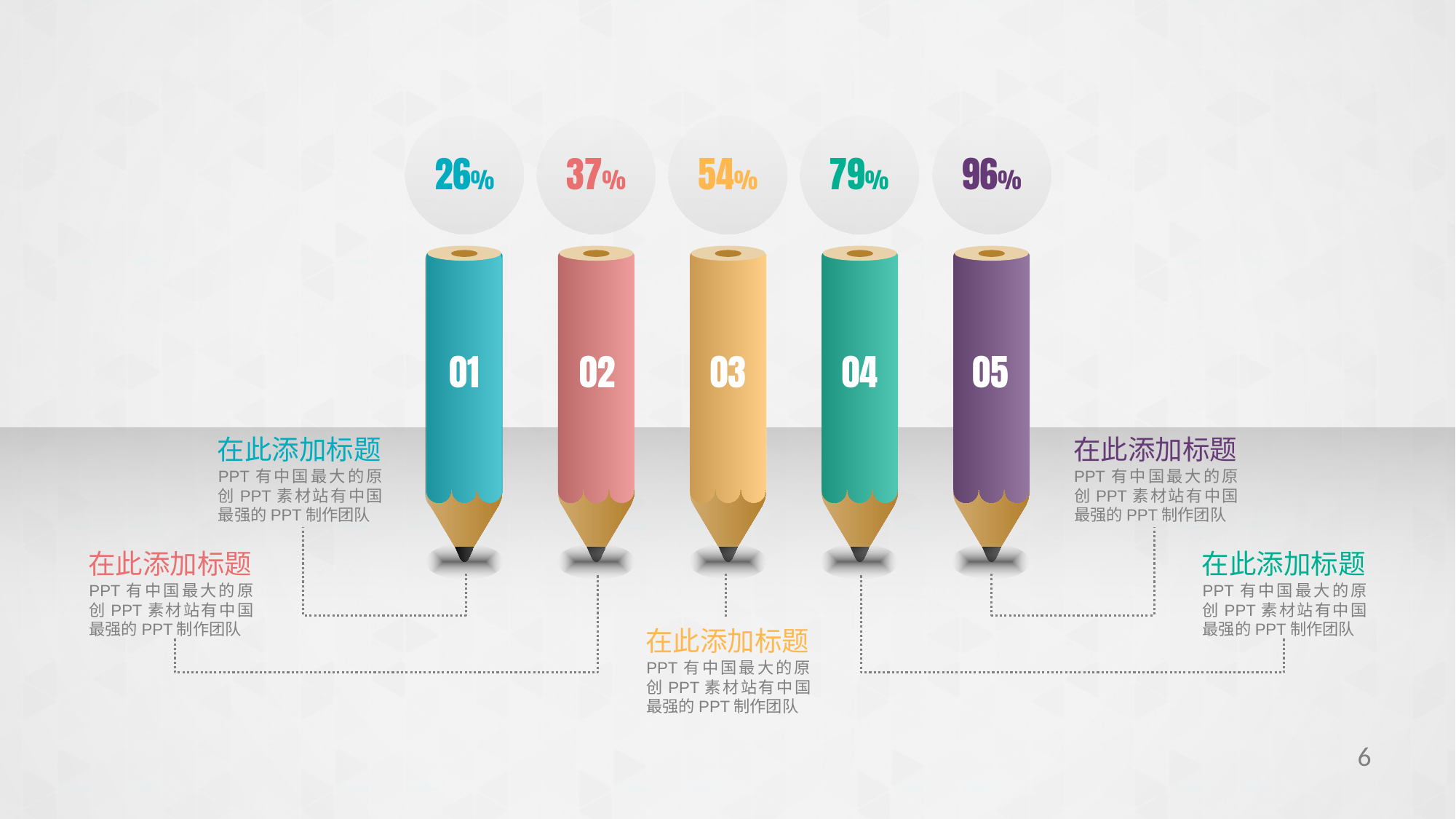

26%
37%
54%
79%
96%

01
02
04
03
05
在此添加标题
PPT有中国最大的原创PPT素材站有中国最强的PPT制作团队
在此添加标题
PPT有中国最大的原创PPT素材站有中国最强的PPT制作团队

在此添加标题
PPT有中国最大的原创PPT素材站有中国最强的PPT制作团队
在此添加标题
PPT有中国最大的原创PPT素材站有中国最强的PPT制作团队

在此添加标题
PPT有中国最大的原创PPT素材站有中国最强的PPT制作团队
6